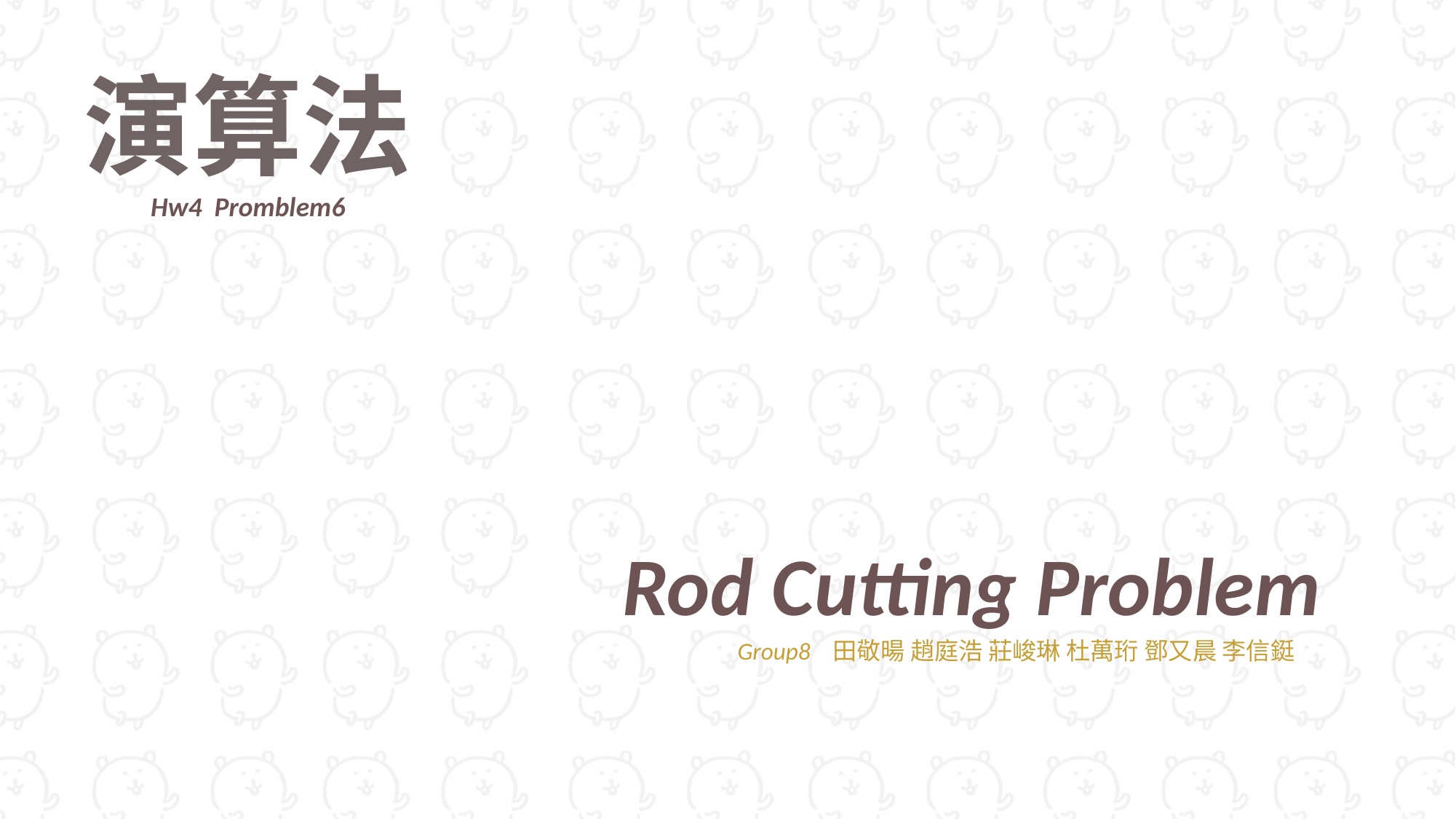

演算法
Hw4  Promblem6
Rod Cutting Problem
Group8   田敬暘 趙庭浩 莊峻琳 杜萬珩 鄧又晨 李信鋌